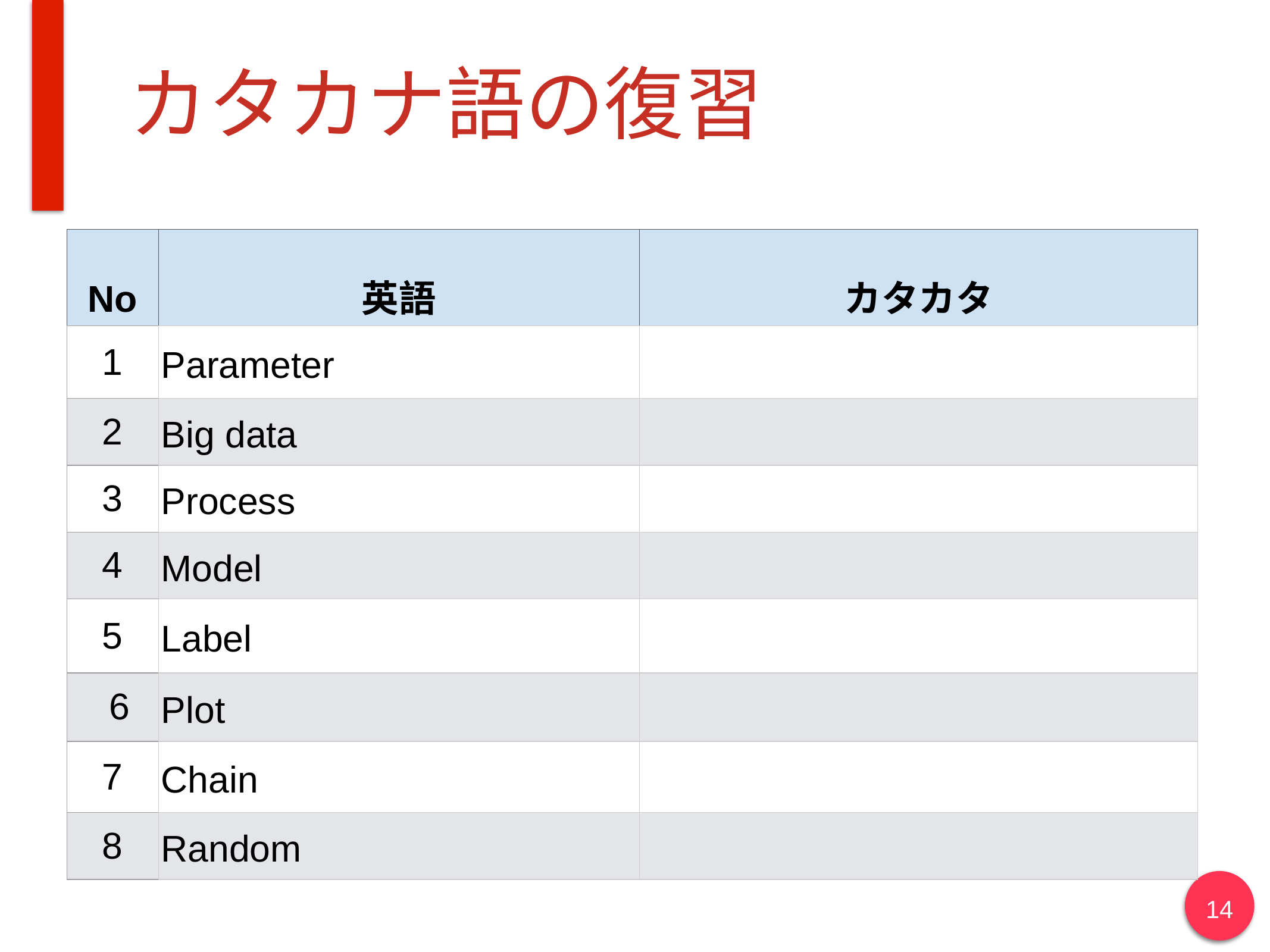

# カタカナ語の復習
| No | 英語 | カタカタ |
| --- | --- | --- |
| 1 | Parameter |  |
| 2 | Big data |  |
| 3 | Process |  |
| 4 | Model |  |
| 5 | Label |  |
| 6 | Plot |  |
| 7 | Chain |  |
| 8 | Random |  |
14